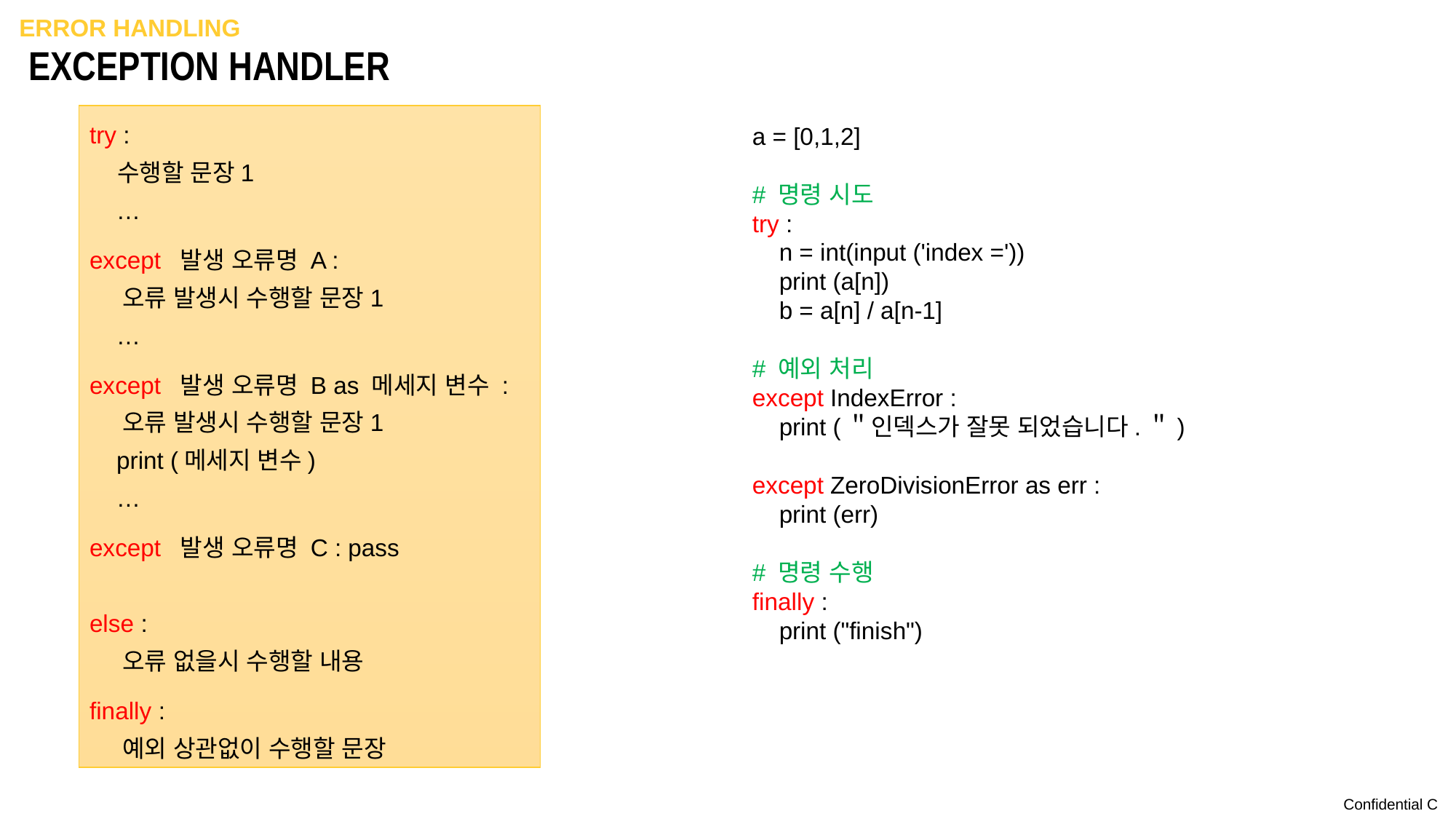

Error handling
# exception handler
try :
    수행할 문장1
    …

except  발생 오류명 A :
    오류 발생시 수행할 문장1
    …

except  발생 오류명 B as 메세지 변수 :
    오류 발생시 수행할 문장1
    print (메세지 변수)
    …

except  발생 오류명 C : pass

else :
    오류 없을시 수행할 내용

finally :
    예외 상관없이 수행할 문장
a = [0,1,2]

# 명령 시도
try :
    n = int(input ('index ='))
    print (a[n])
    b = a[n] / a[n-1]

# 예외 처리
except IndexError :
    print (＂인덱스가 잘못 되었습니다.＂)

except ZeroDivisionError as err :
    print (err)

# 명령 수행
finally :
    print ("finish")